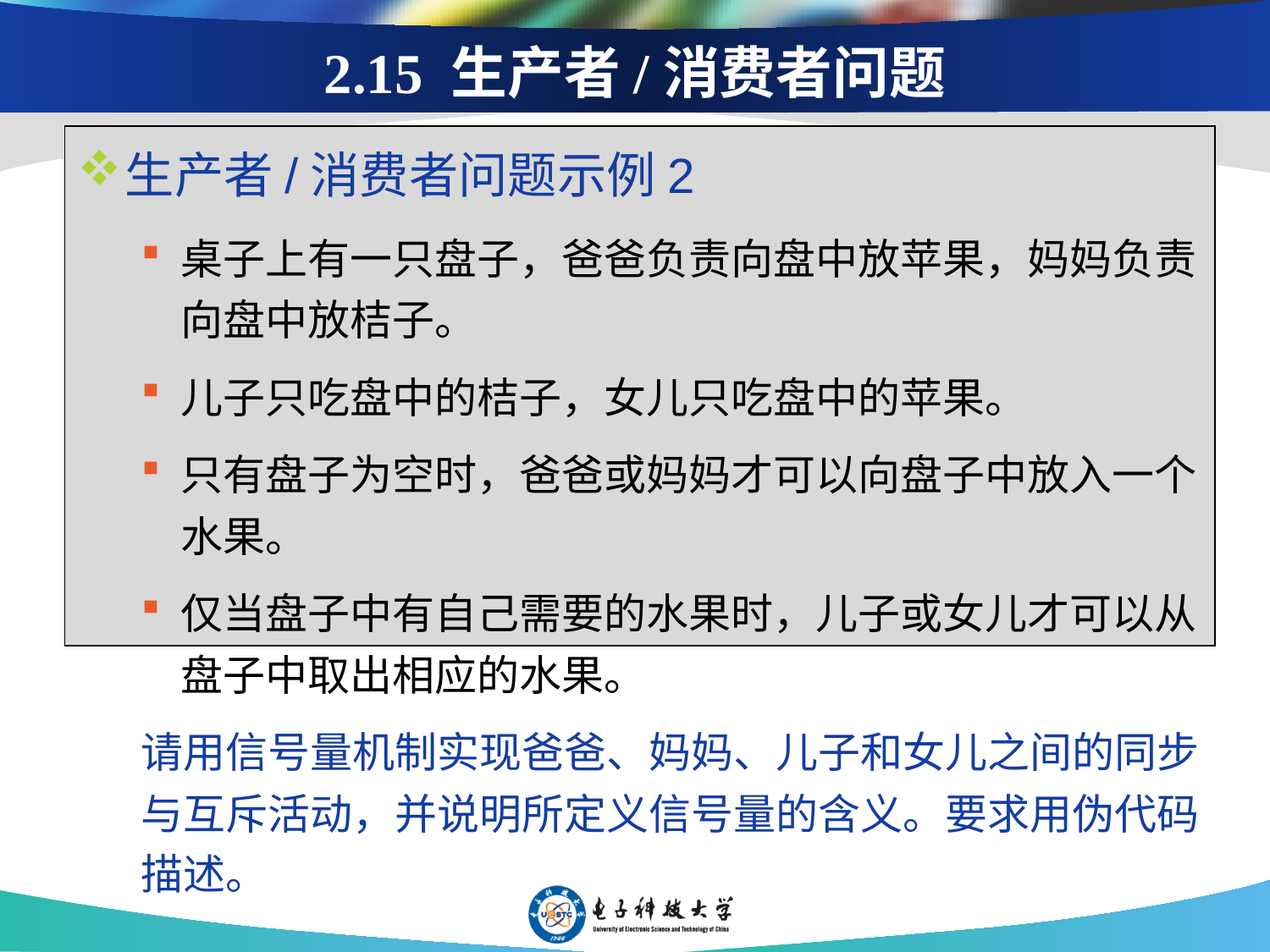

2.15 生产者/消费者问题
生产者/消费者问题示例2
桌子上有一只盘子，爸爸负责向盘中放苹果，妈妈负责向盘中放桔子。
儿子只吃盘中的桔子，女儿只吃盘中的苹果。
只有盘子为空时，爸爸或妈妈才可以向盘子中放入一个水果。
仅当盘子中有自己需要的水果时，儿子或女儿才可以从盘子中取出相应的水果。
请用信号量机制实现爸爸、妈妈、儿子和女儿之间的同步与互斥活动，并说明所定义信号量的含义。要求用伪代码描述。